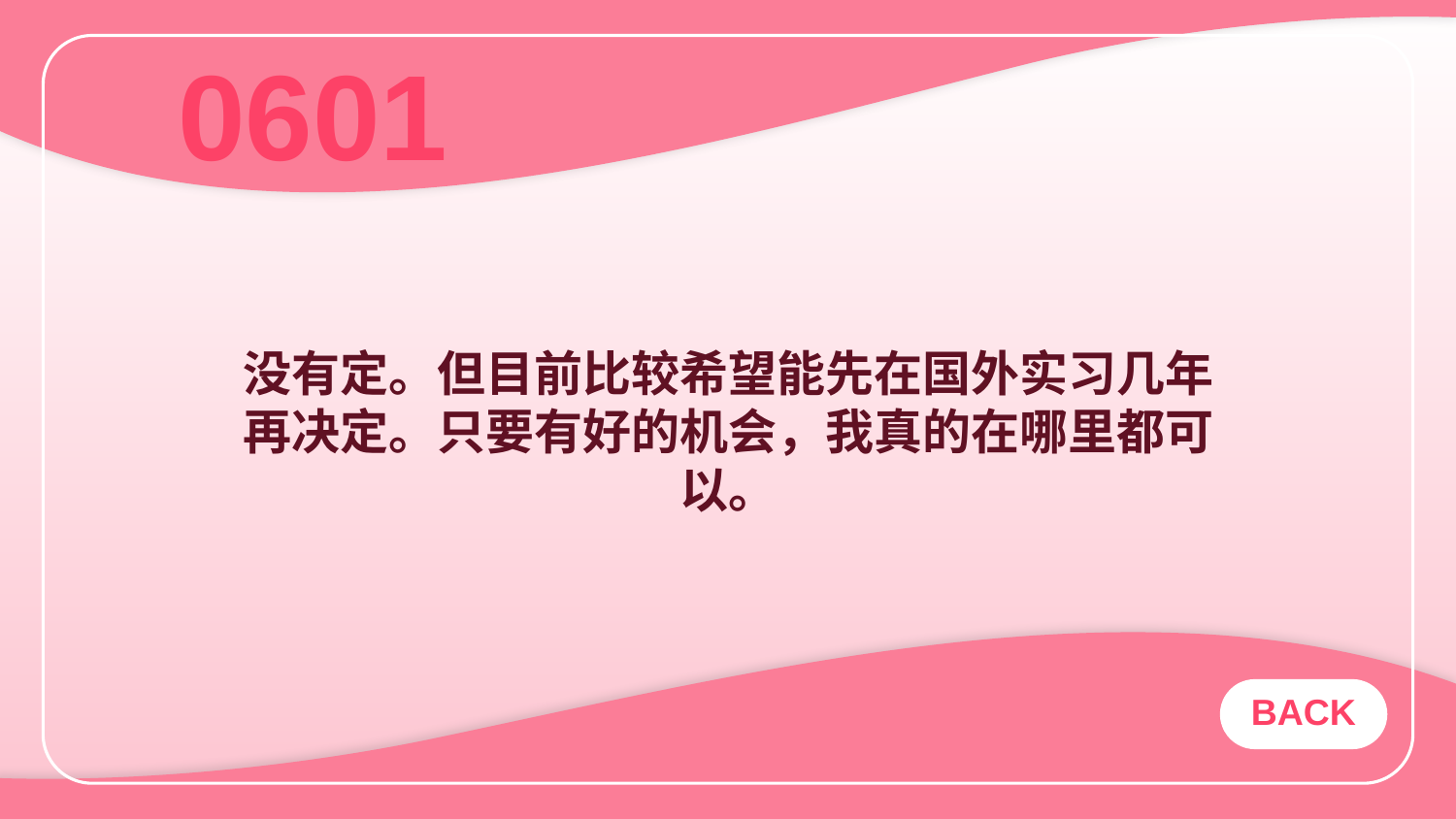

0601
# 没有定。但目前比较希望能先在国外实习几年再决定。只要有好的机会，我真的在哪里都可以。
BACK